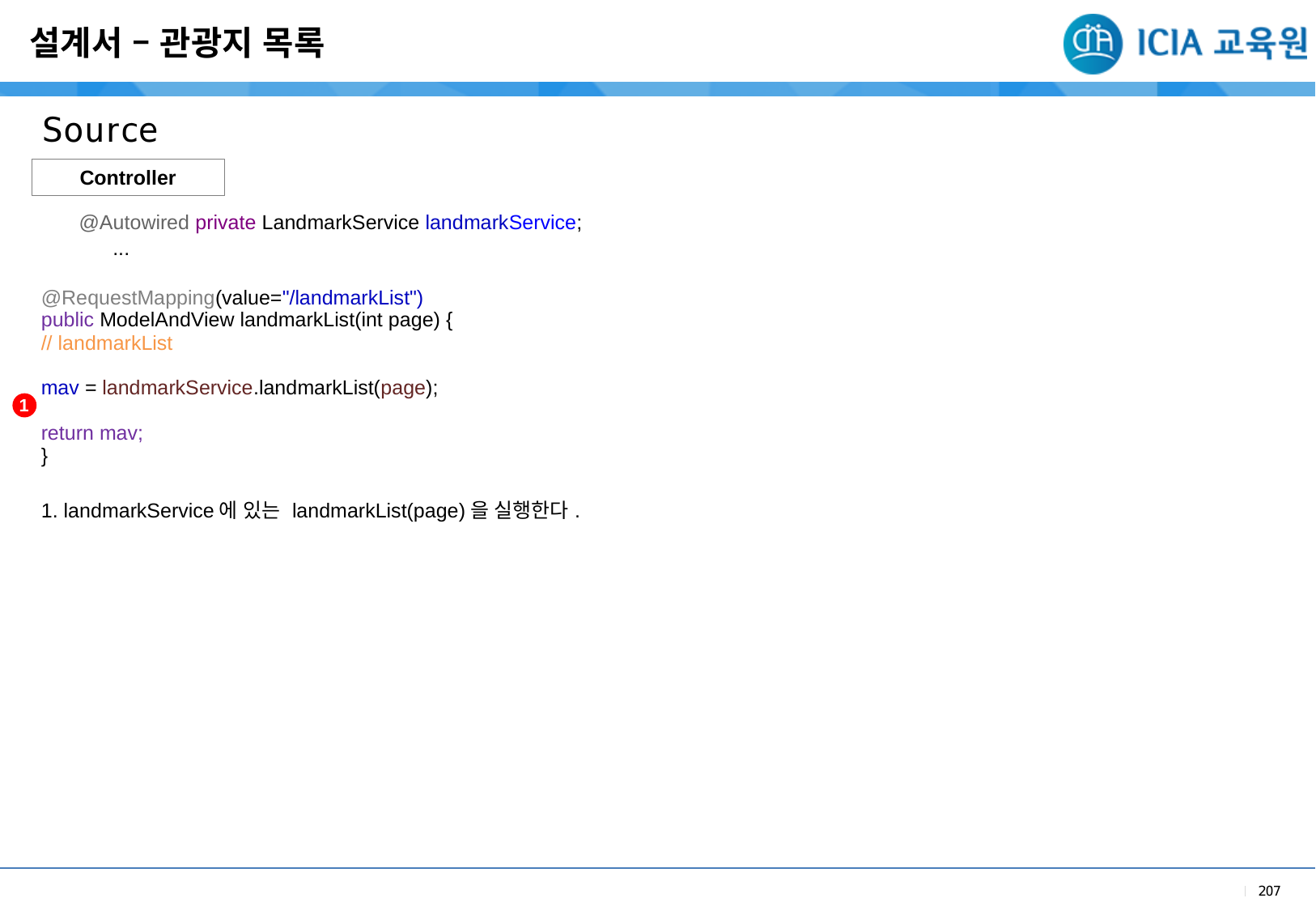

설계서 – 관광지 목록
Source
Controller
| @Autowired private LandmarkService landmarkService; ... @RequestMapping(value="/landmarkList") public ModelAndView landmarkList(int page) { // landmarkList mav = landmarkService.landmarkList(page); return mav; } |
| --- |
| 1. landmarkService에 있는 landmarkList(page)을 실행한다. |
1